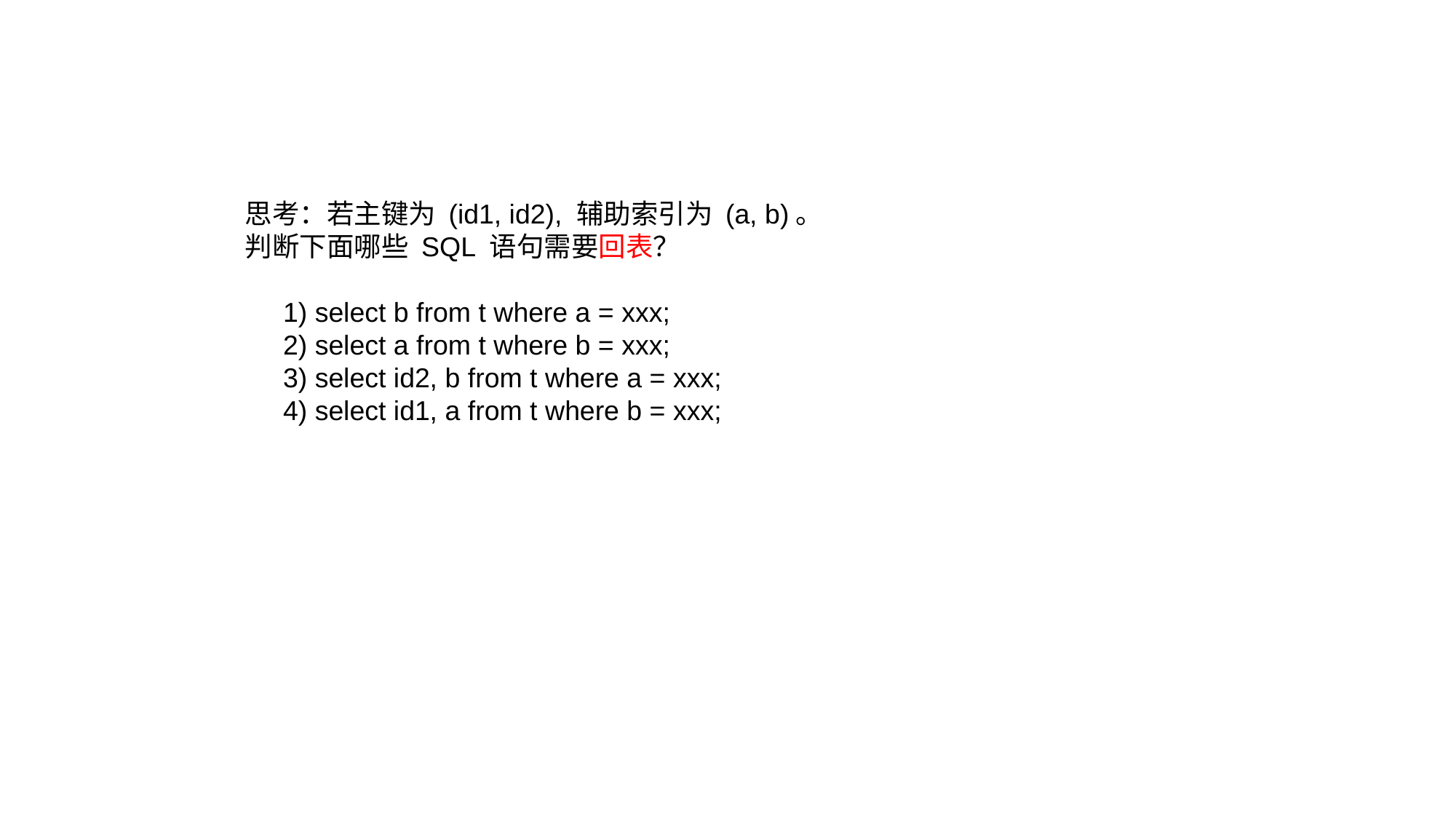

思考：若主键为 (id1, id2), 辅助索引为 (a, b)。
判断下面哪些 SQL 语句需要回表？

     1) select b from t where a = xxx;
     2) select a from t where b = xxx;
     3) select id2, b from t where a = xxx;
     4) select id1, a from t where b = xxx;